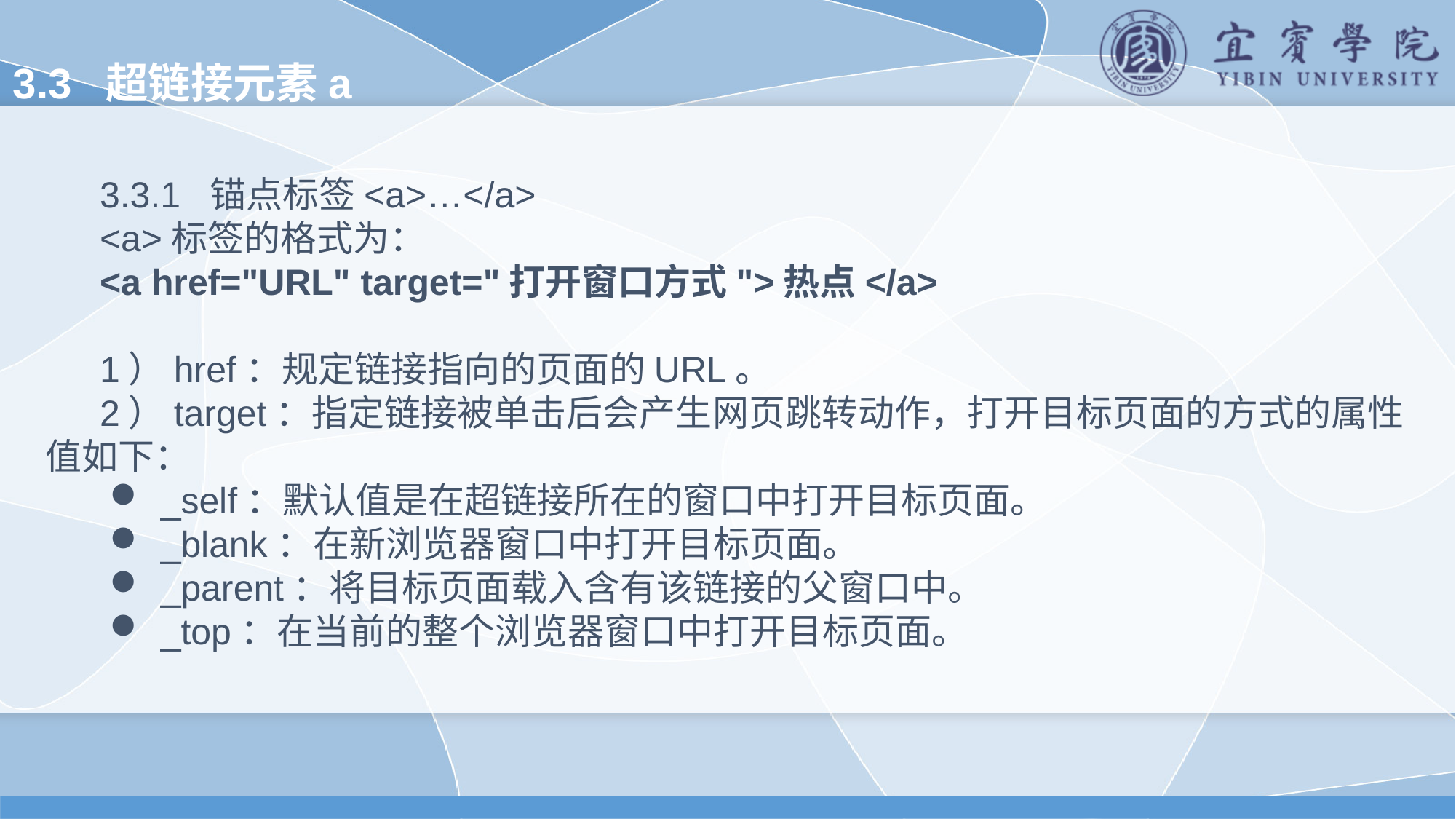

3.3  超链接元素a
3.3.1  锚点标签<a>…</a>
<a>标签的格式为：
<a href="URL" target="打开窗口方式">热点</a>

1）href：规定链接指向的页面的URL。
2）target：指定链接被单击后会产生网页跳转动作，打开目标页面的方式的属性值如下：
 _self：默认值是在超链接所在的窗口中打开目标页面。
 _blank：在新浏览器窗口中打开目标页面。
 _parent：将目标页面载入含有该链接的父窗口中。
 _top：在当前的整个浏览器窗口中打开目标页面。